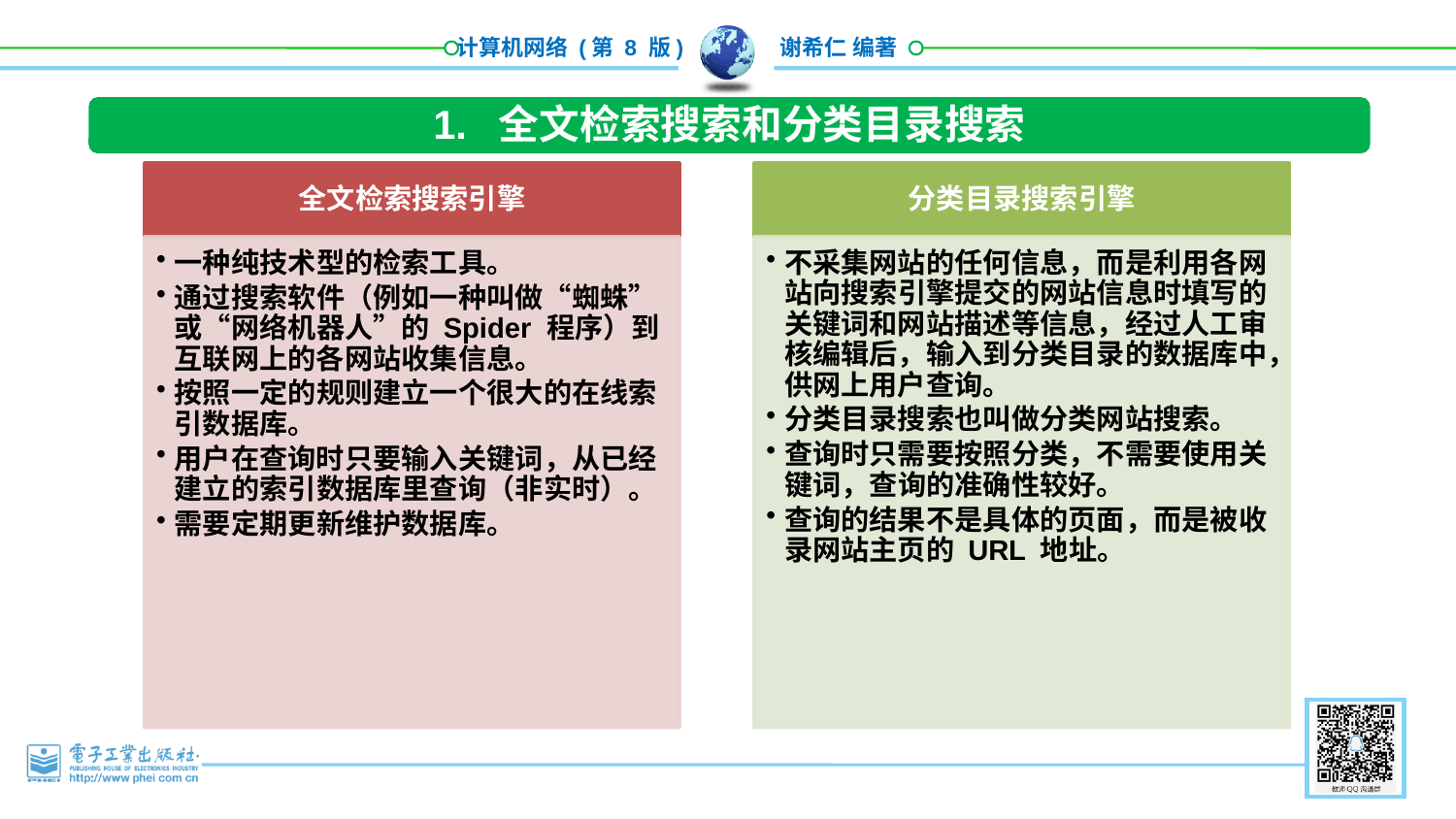

1.  全文检索搜索和分类目录搜索

全文检索搜索引擎
一种纯技术型的检索工具。
通过搜索软件（例如一种叫做“蜘蛛”或“网络机器人”的 Spider 程序）到互联网上的各网站收集信息。
按照一定的规则建立一个很大的在线索引数据库。
用户在查询时只要输入关键词，从已经建立的索引数据库里查询（非实时）。
需要定期更新维护数据库。
分类目录搜索引擎
不采集网站的任何信息，而是利用各网站向搜索引擎提交的网站信息时填写的关键词和网站描述等信息，经过人工审核编辑后，输入到分类目录的数据库中，供网上用户查询。
分类目录搜索也叫做分类网站搜索。
查询时只需要按照分类，不需要使用关键词，查询的准确性较好。
查询的结果不是具体的页面，而是被收录网站主页的 URL 地址。